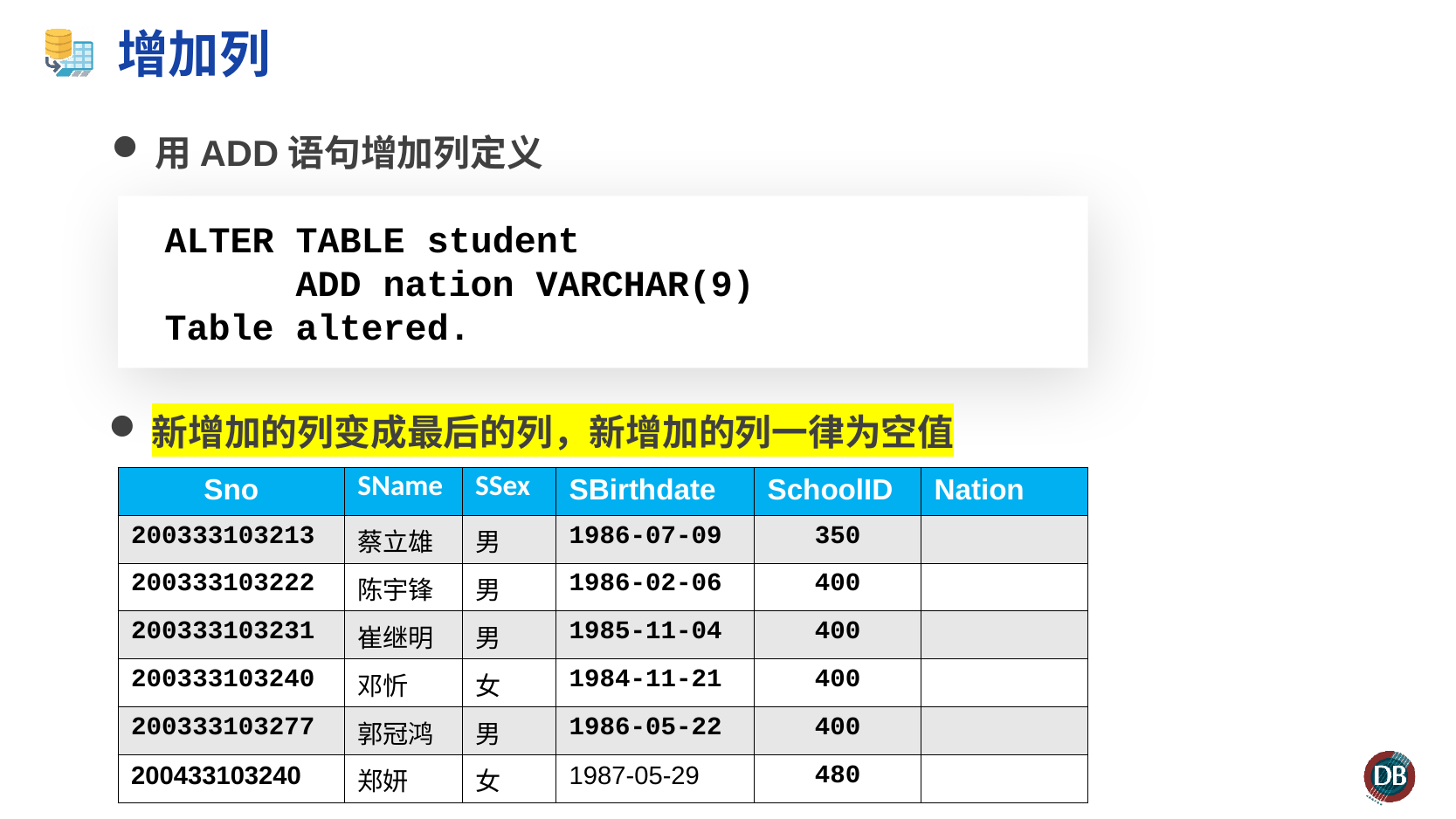

# 增加列
用ADD语句增加列定义

ALTER TABLE student
      ADD nation VARCHAR(9)
Table altered.

新增加的列变成最后的列，新增加的列一律为空值
| Sno | SName | SSex | SBirthdate | SchoolID | Nation |
| --- | --- | --- | --- | --- | --- |
| 200333103213 | 蔡立雄 | 男 | 1986-07-09 | 350 |  |
| 200333103222 | 陈宇锋 | 男 | 1986-02-06 | 400 |  |
| 200333103231 | 崔继明 | 男 | 1985-11-04 | 400 |  |
| 200333103240 | 邓忻 | 女 | 1984-11-21 | 400 |  |
| 200333103277 | 郭冠鸿 | 男 | 1986-05-22 | 400 |  |
| 200433103240 | 郑妍 | 女 | 1987-05-29 | 480 |  |